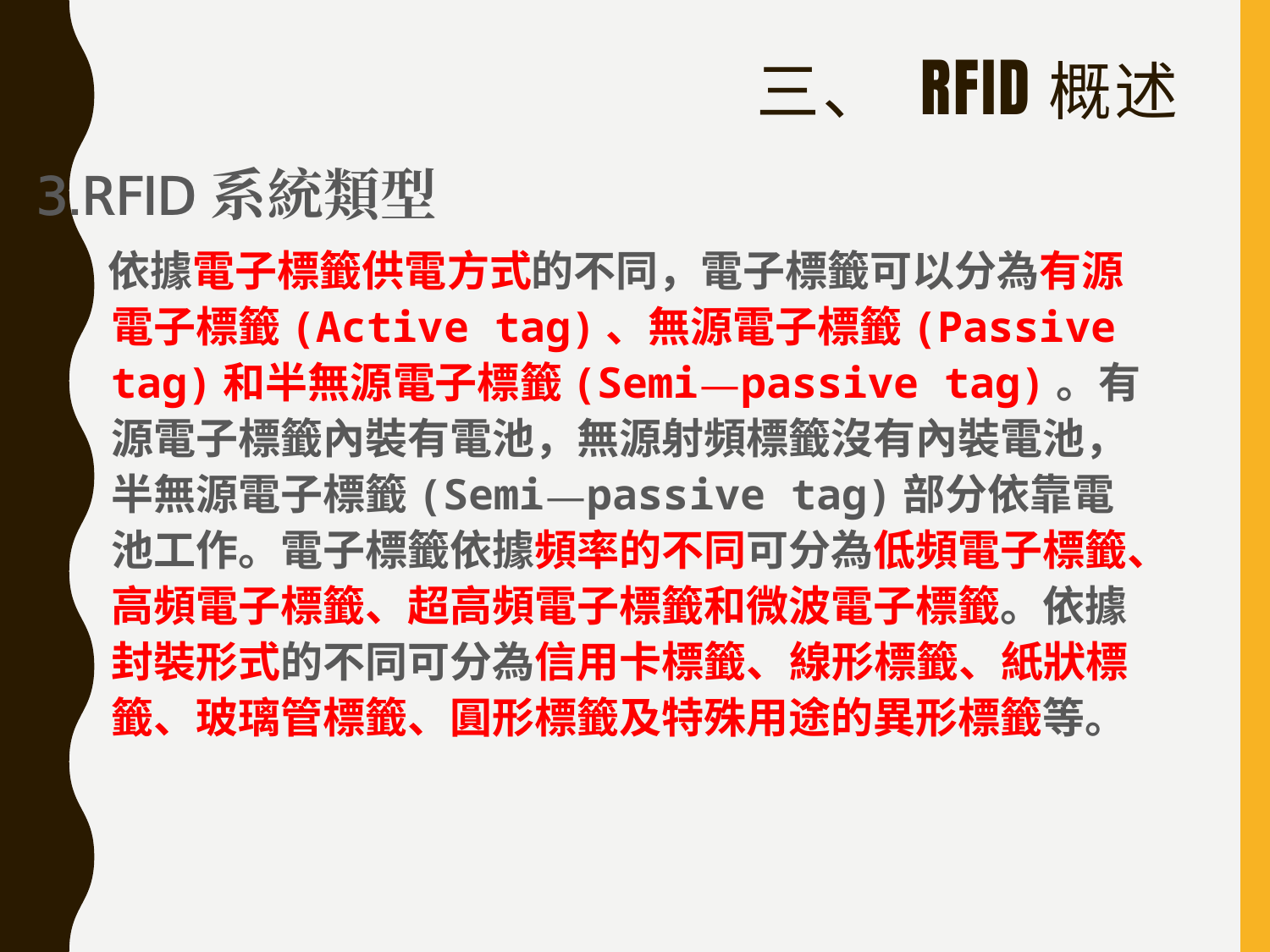

# 三、 RFID概述
3.RFID系統類型
       依據電子標籤供電方式的不同，電子標籤可以分為有源電子標籤(Active tag)、無源電子標籤(Passive tag)和半無源電子標籤(Semi—passive tag)。有源電子標籤內裝有電池，無源射頻標籤沒有內裝電池，半無源電子標籤(Semi—passive tag)部分依靠電池工作。電子標籤依據頻率的不同可分為低頻電子標籤、高頻電子標籤、超高頻電子標籤和微波電子標籤。依據封裝形式的不同可分為信用卡標籤、線形標籤、紙狀標籤、玻璃管標籤、圓形標籤及特殊用途的異形標籤等。